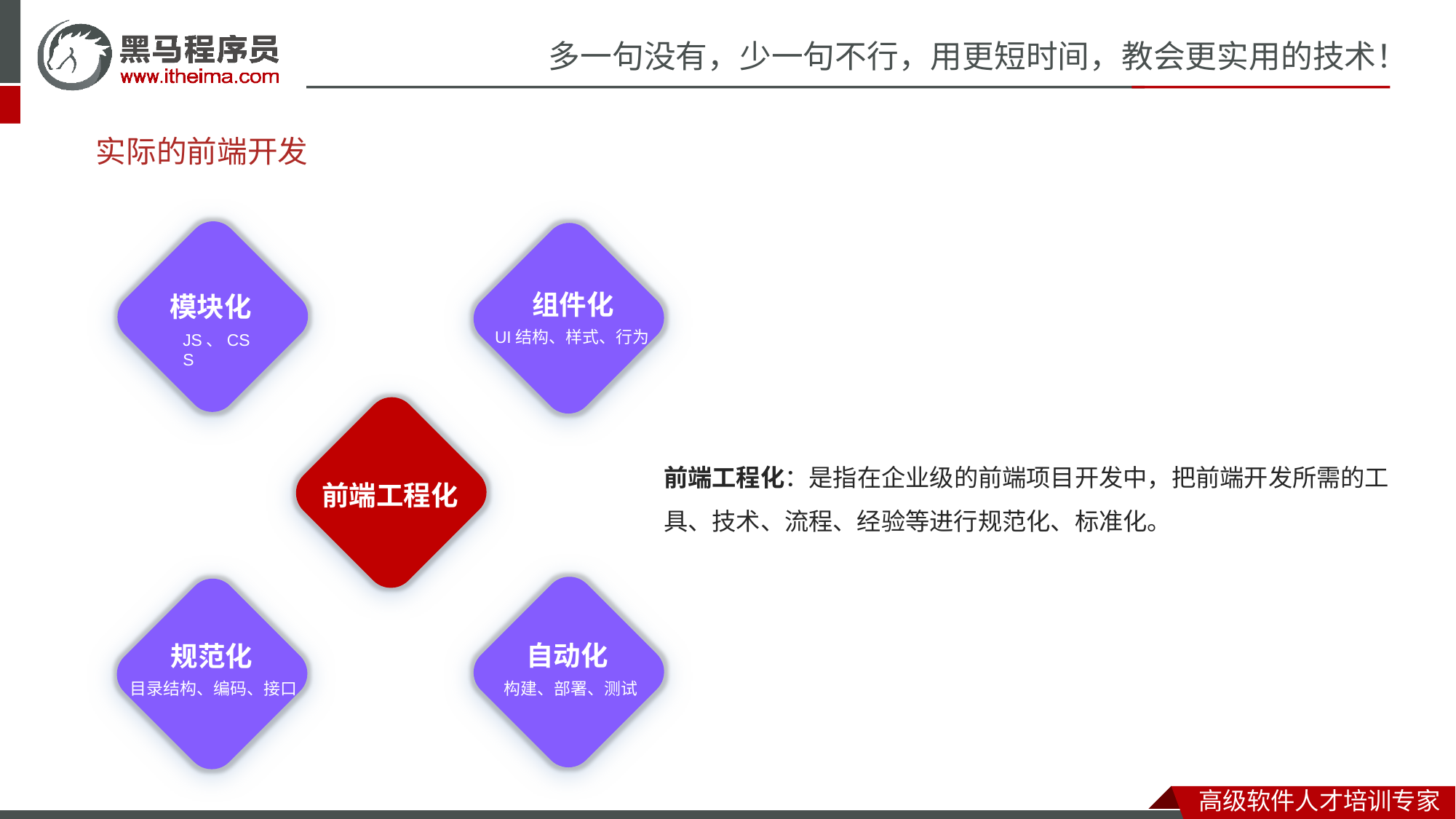

# 实际的前端开发

模块化
JS、CSS

组件化
UI结构、样式、行为

前端工程化
前端工程化：是指在企业级的前端项目开发中，把前端开发所需的工具、技术、流程、经验等进行规范化、标准化。

自动化
构建、部署、测试

规范化
目录结构、编码、接口